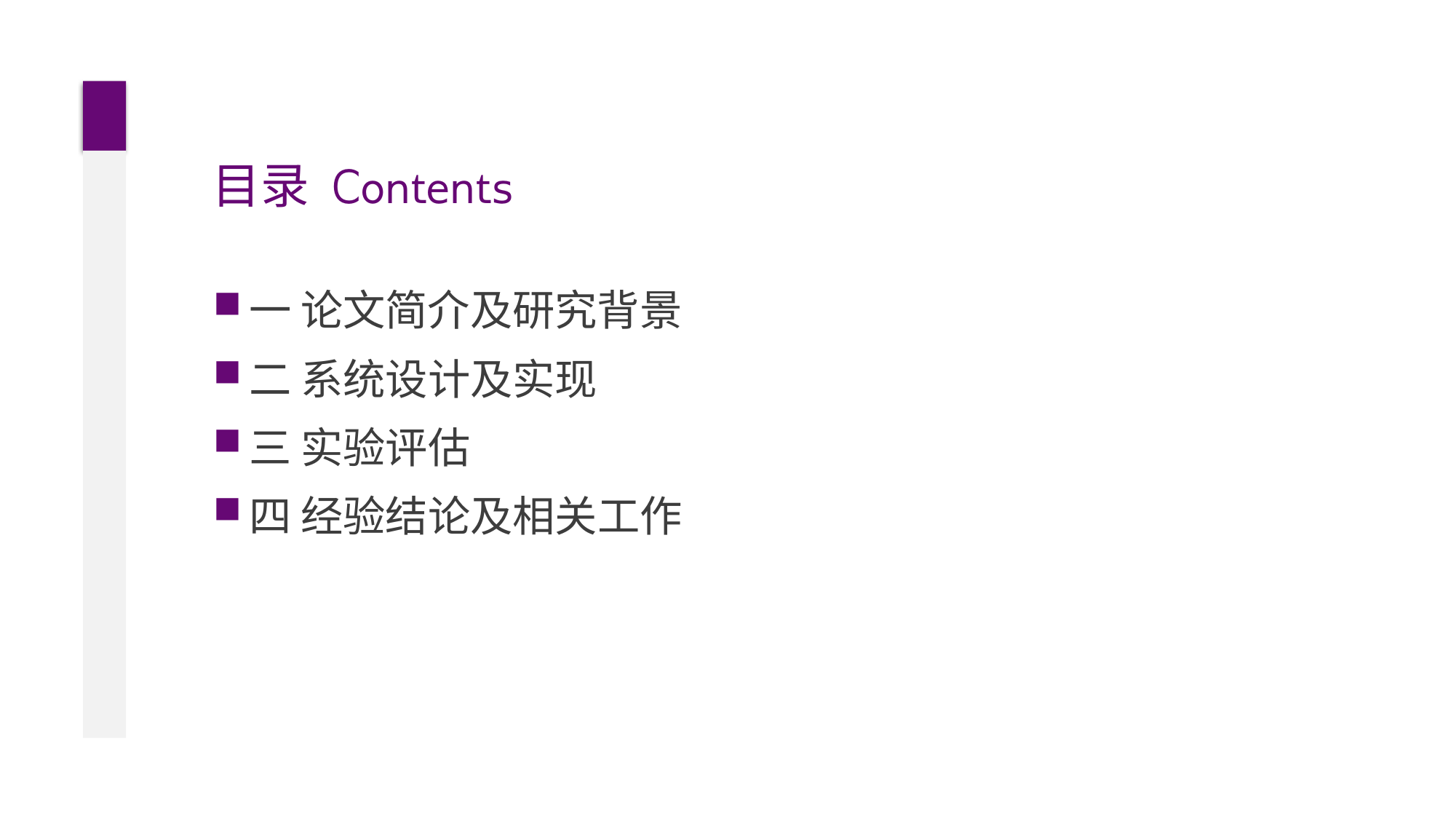

# 目录 Contents
一 论文简介及研究背景
二 系统设计及实现
三 实验评估
四 经验结论及相关工作